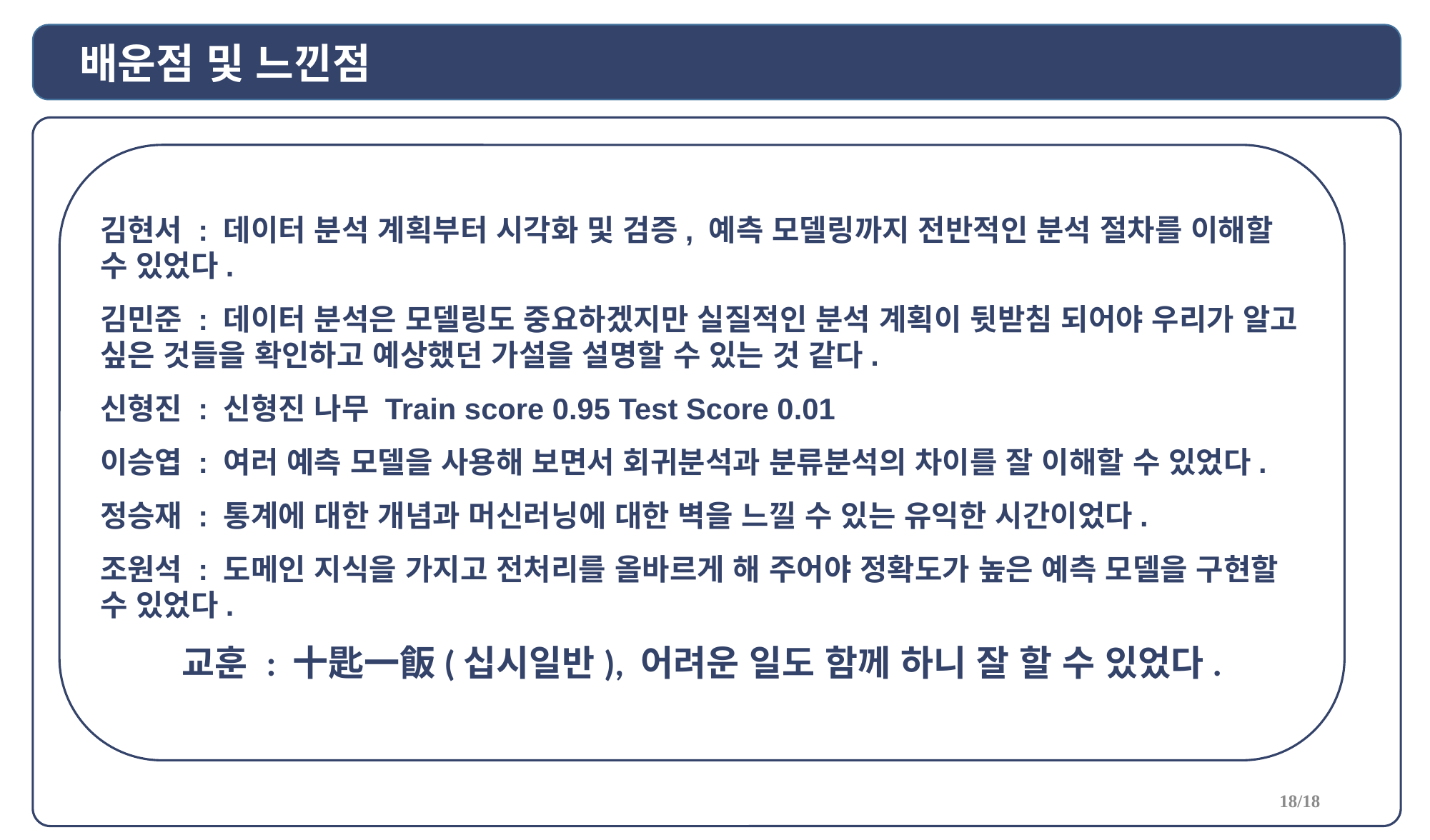

배운점 및 느낀점

김현서 : 데이터 분석 계획부터 시각화 및 검증, 예측 모델링까지 전반적인 분석 절차를 이해할 수 있었다.

김민준 : 데이터 분석은 모델링도 중요하겠지만 실질적인 분석 계획이 뒷받침 되어야 우리가 알고 싶은 것들을 확인하고 예상했던 가설을 설명할 수 있는 것 같다.
신형진 : 신형진 나무 Train score 0.95 Test Score 0.01

이승엽 : 여러 예측 모델을 사용해 보면서 회귀분석과 분류분석의 차이를 잘 이해할 수 있었다.

정승재 : 통계에 대한 개념과 머신러닝에 대한 벽을 느낄 수 있는 유익한 시간이었다.

조원석 : 도메인 지식을 가지고 전처리를 올바르게 해 주어야 정확도가 높은 예측 모델을 구현할 수 있었다.

교훈 : 十匙一飯(십시일반), 어려운 일도 함께 하니 잘 할 수 있었다.

18/18